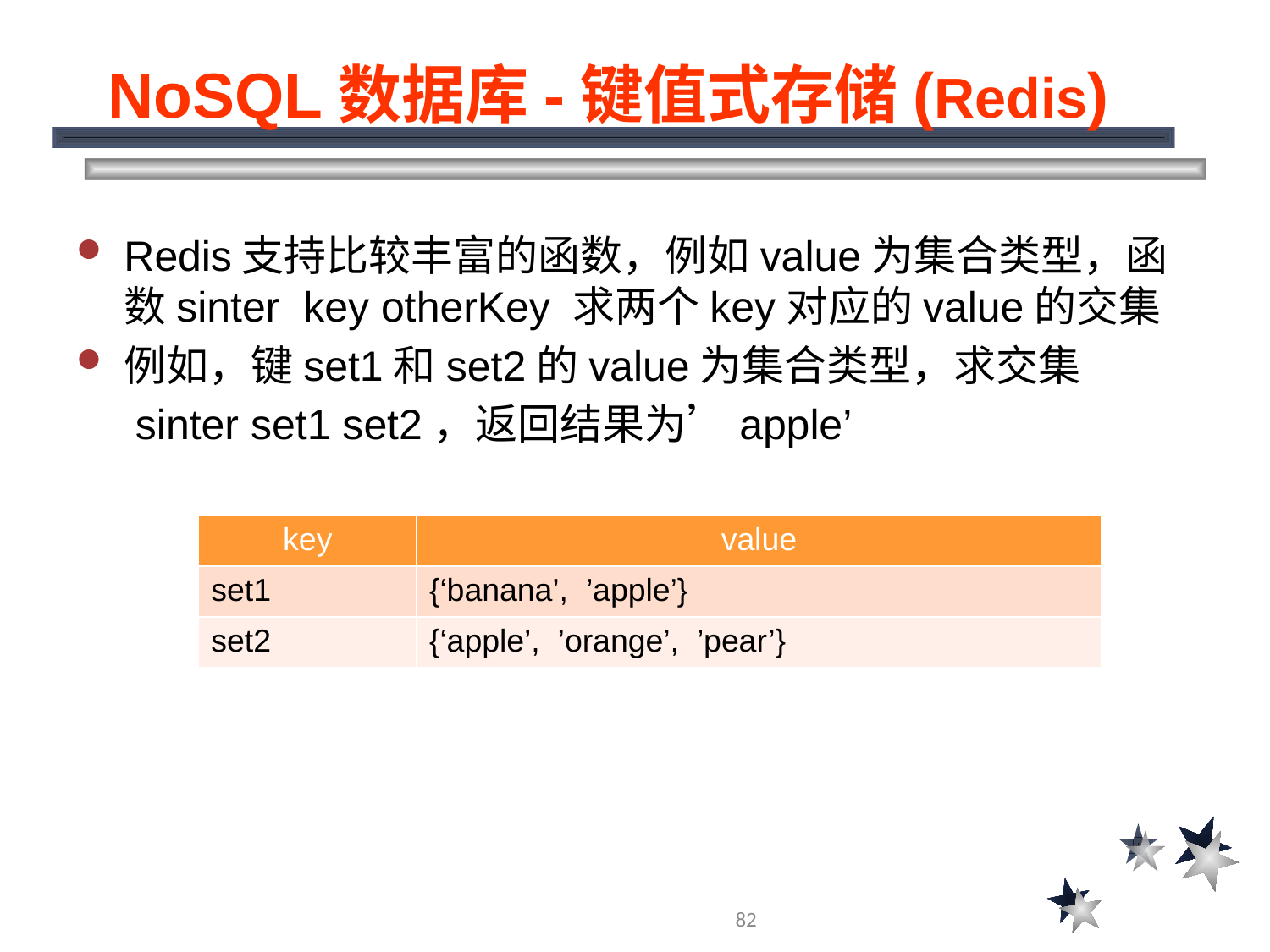

# NoSQL数据库-键值式存储(Redis)
Redis支持比较丰富的函数，例如value为集合类型，函数sinter  key otherKey 求两个key对应的value的交集
例如，键set1和set2的value为集合类型，求交集
     sinter set1 set2，返回结果为’apple’

| key | value |
| --- | --- |
| set1 | {‘banana’, ’apple’} |
| set2 | {‘apple’, ’orange’, ’pear’} |
82